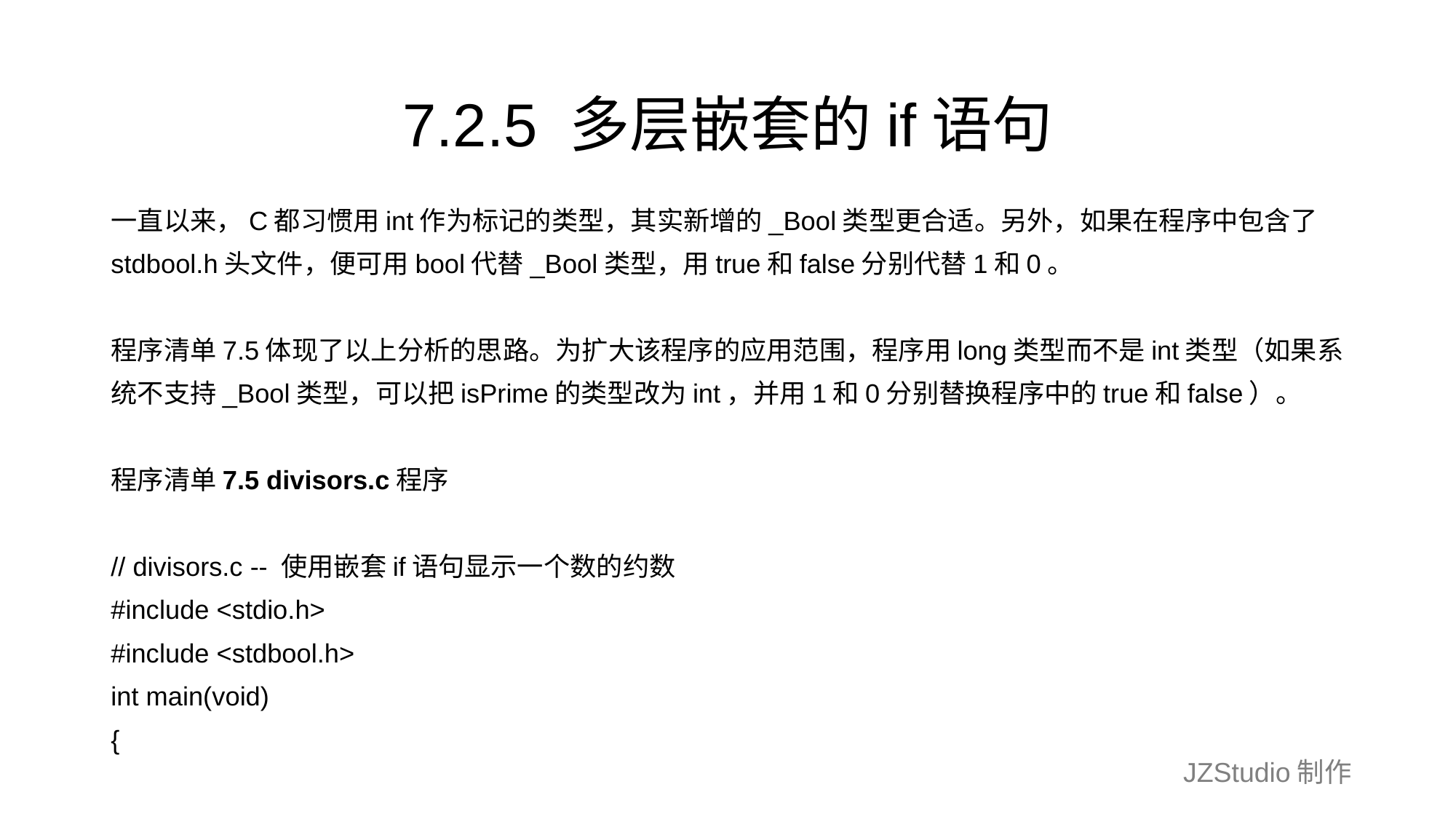

# 7.2.5 多层嵌套的if语句
一直以来，C都习惯用int作为标记的类型，其实新增的_Bool类型更合适。另外，如果在程序中包含了
stdbool.h头文件，便可用bool代替_Bool类型，用true和false分别代替1和0。

程序清单7.5体现了以上分析的思路。为扩大该程序的应用范围，程序用long类型而不是int类型（如果系
统不支持_Bool类型，可以把isPrime的类型改为int，并用1和0分别替换程序中的true和false）。

程序清单7.5 divisors.c程序

// divisors.c -- 使用嵌套if语句显示一个数的约数
#include <stdio.h>
#include <stdbool.h>
int main(void)
{